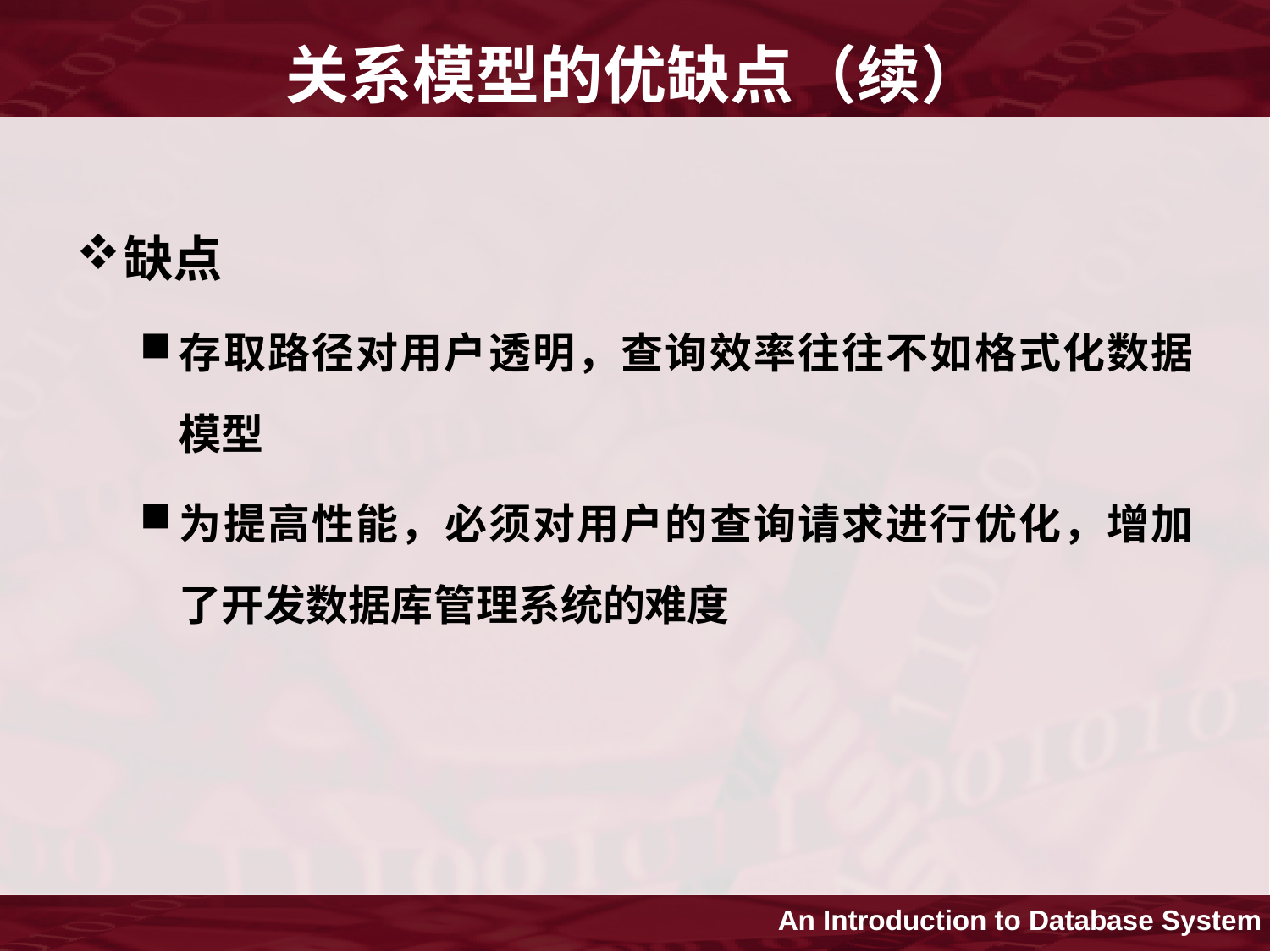

# 关系模型的优缺点（续）
缺点
存取路径对用户透明，查询效率往往不如格式化数据模型
为提高性能，必须对用户的查询请求进行优化，增加了开发数据库管理系统的难度